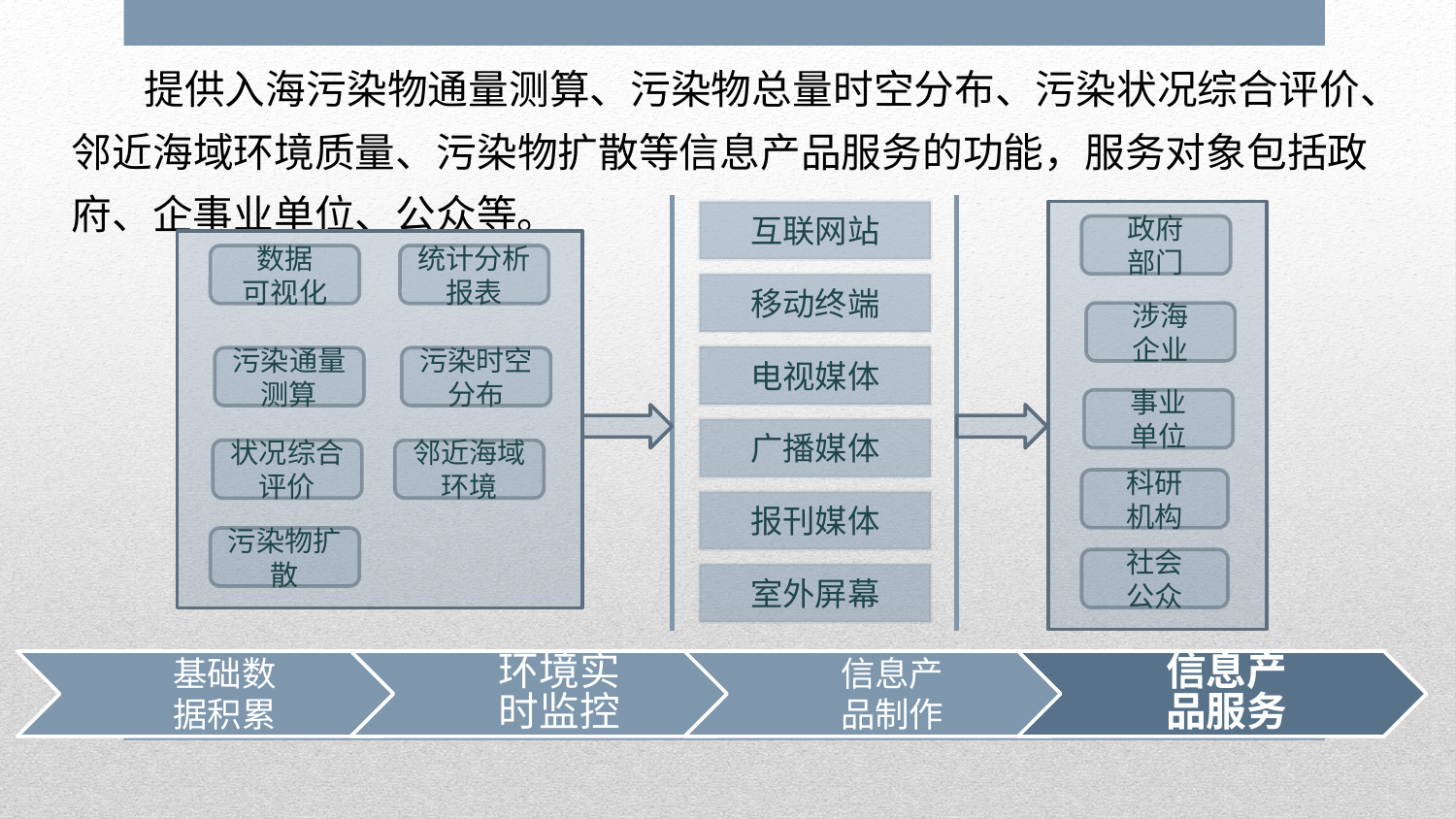

提供入海污染物通量测算、污染物总量时空分布、污染状况综合评价、邻近海域环境质量、污染物扩散等信息产品服务的功能，服务对象包括政府、企事业单位、公众等。
互联网站

政府
部门
涉海
企业
事业
单位
科研
机构
社会
公众

数据
可视化
统计分析报表
污染通量测算
污染时空分布
状况综合评价
邻近海域环境
污染物扩散
移动终端
电视媒体

广播媒体
报刊媒体
室外屏幕
基础数
据积累
环境实
时监控
信息产
品制作
信息产
品服务